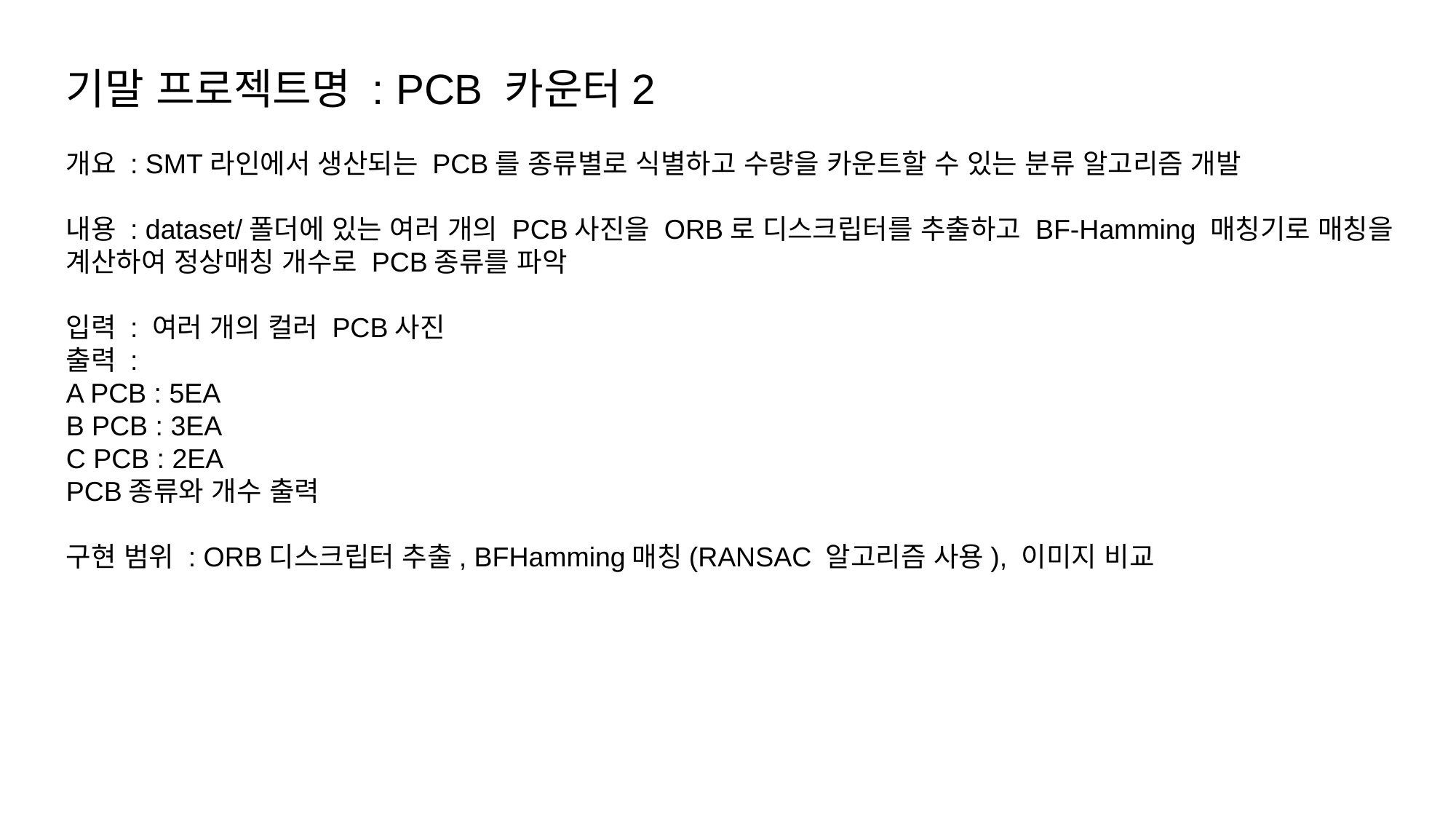

기말 프로젝트명 : PCB 카운터2

개요 : SMT라인에서 생산되는 PCB를 종류별로 식별하고 수량을 카운트할 수 있는 분류 알고리즘 개발

내용 : dataset/폴더에 있는 여러 개의 PCB사진을 ORB로 디스크립터를 추출하고 BF-Hamming 매칭기로 매칭을
계산하여 정상매칭 개수로 PCB종류를 파악

입력 : 여러 개의 컬러 PCB사진
출력 :
A PCB : 5EA
B PCB : 3EA
C PCB : 2EA
PCB종류와 개수 출력

구현 범위 : ORB디스크립터 추출, BFHamming매칭(RANSAC 알고리즘 사용), 이미지 비교